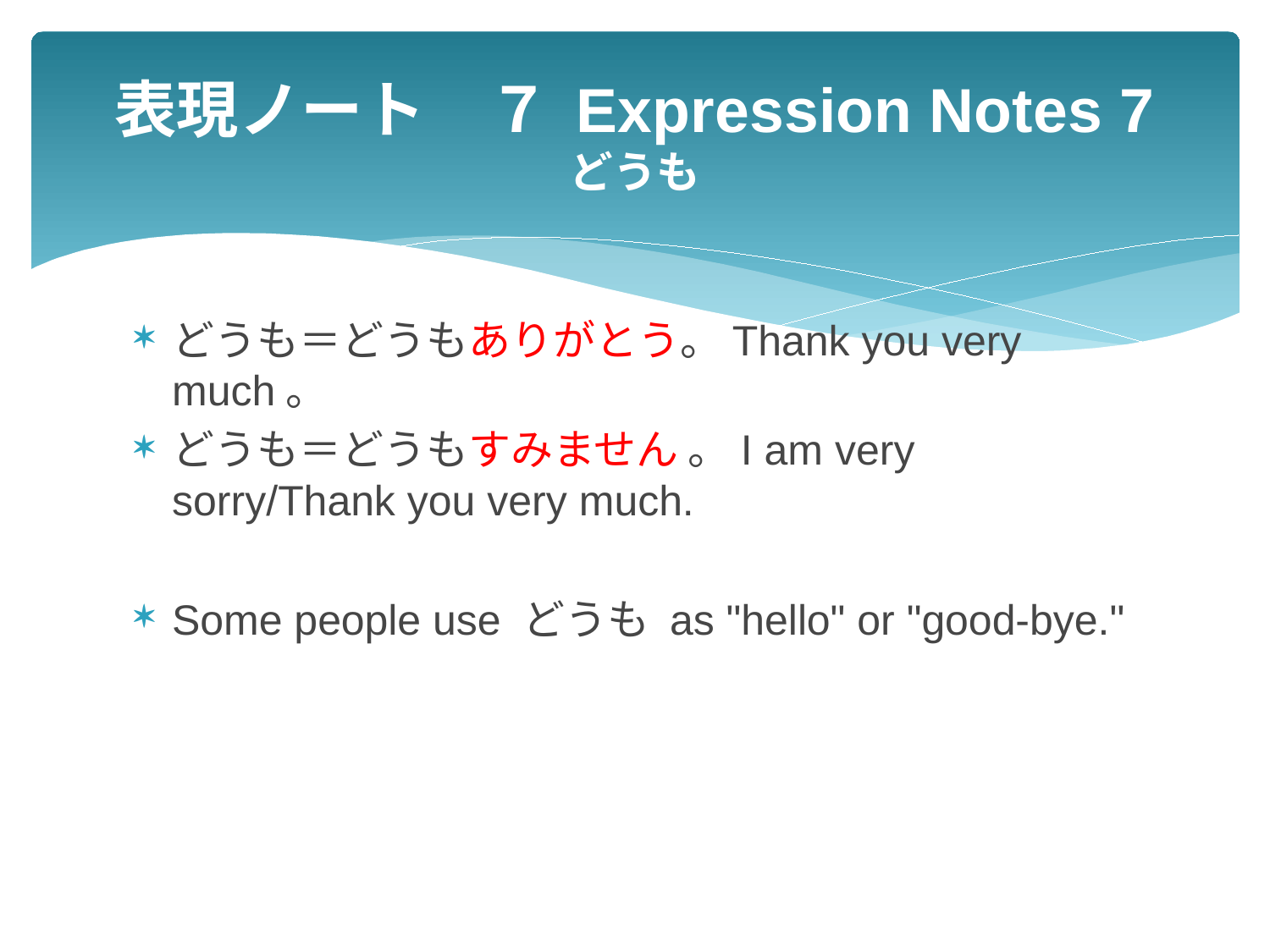

# 表現ノート　７ Expression Notes 7 どうも
どうも＝どうもありがとう。Thank you very much。
どうも＝どうもすみません 。I am very sorry/Thank you very much.

Some people use どうも as "hello" or "good-bye."